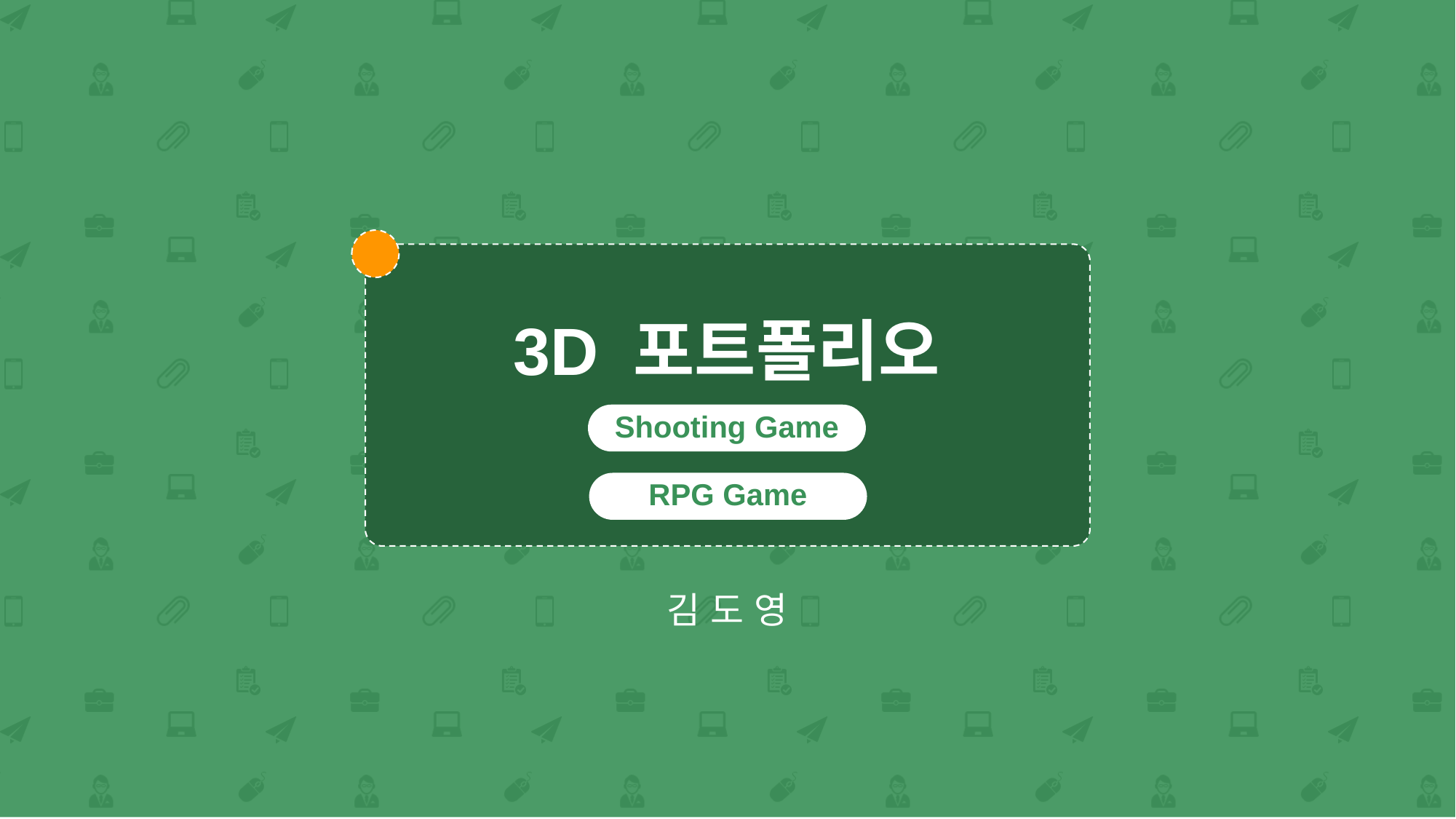

3D 포트폴리오
Shooting Game
RPG Game
김 도 영